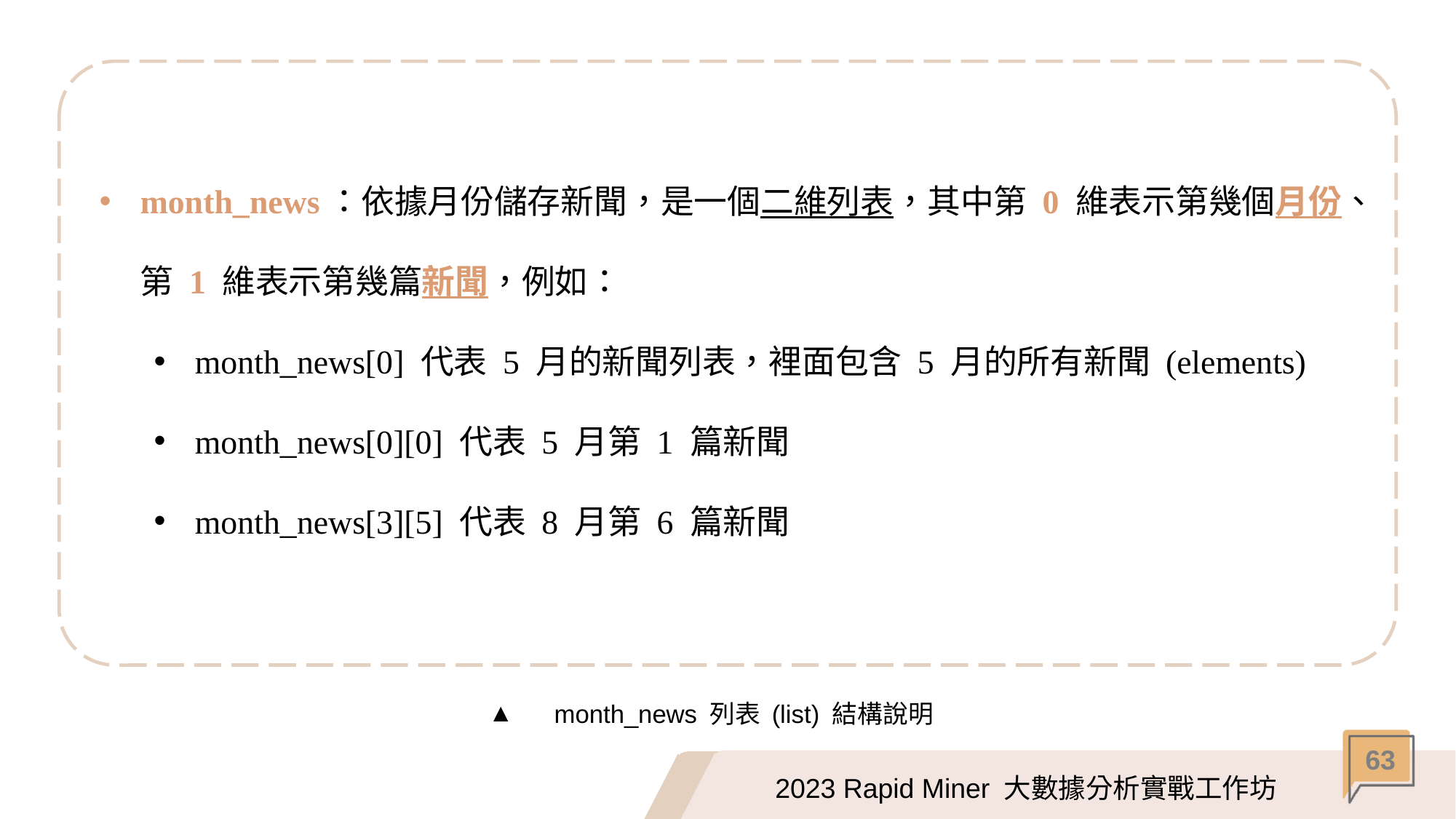

month_news：依據月份儲存新聞，是一個二維列表，其中第 0 維表示第幾個月份、第 1 維表示第幾篇新聞，例如：
month_news[0] 代表 5 月的新聞列表，裡面包含 5 月的所有新聞 (elements)
month_news[0][0] 代表 5 月第 1 篇新聞
month_news[3][5] 代表 8 月第 6 篇新聞
 month_news 列表 (list) 結構說明